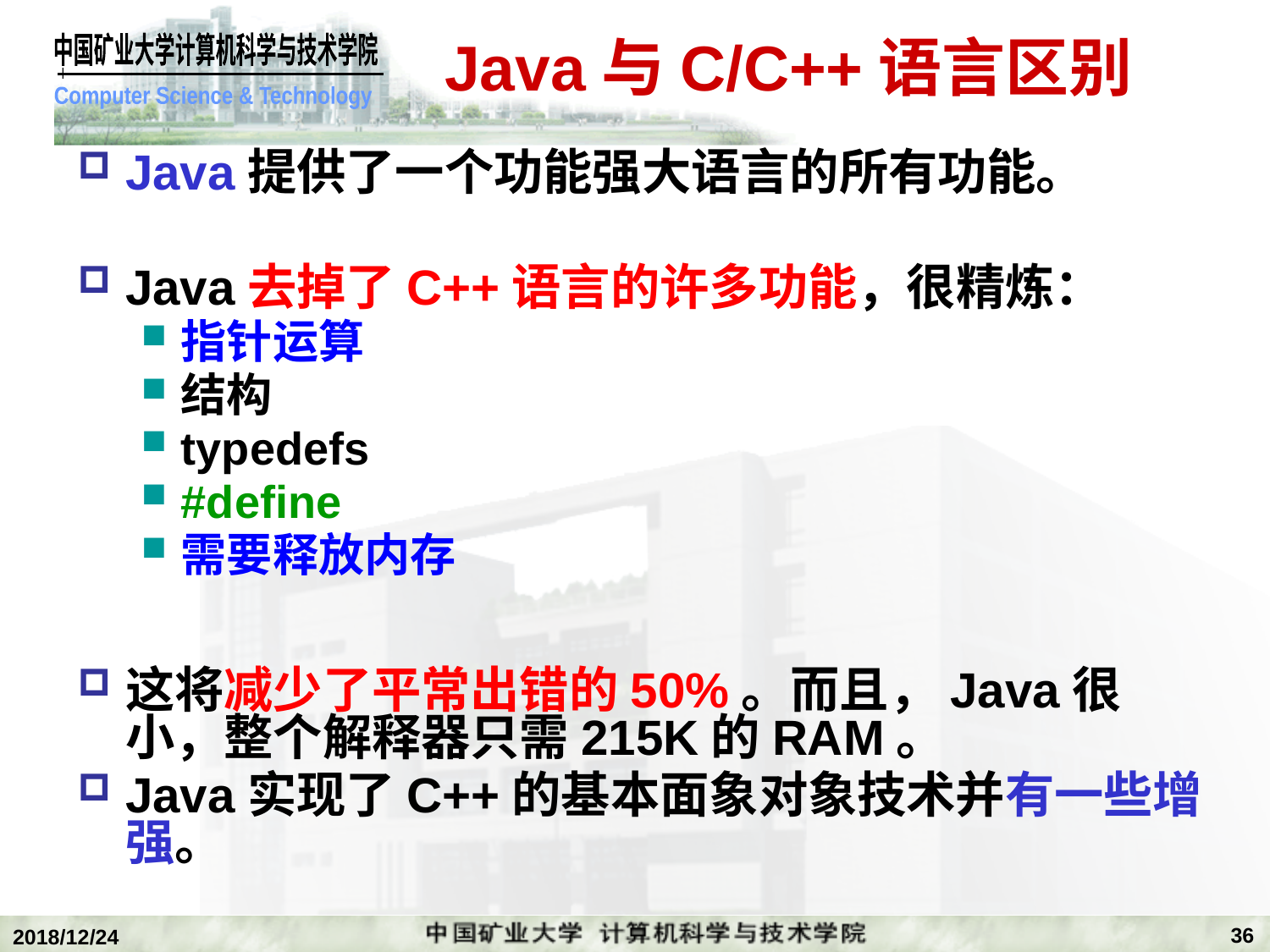

# Java与C/C++语言区别
Java提供了一个功能强大语言的所有功能。

Java去掉了C++语言的许多功能，很精炼：
指针运算
结构
typedefs
#define
需要释放内存

这将减少了平常出错的50%。而且，Java很小，整个解释器只需215K的RAM。
Java实现了C++的基本面象对象技术并有一些增强。
36
2018/12/24